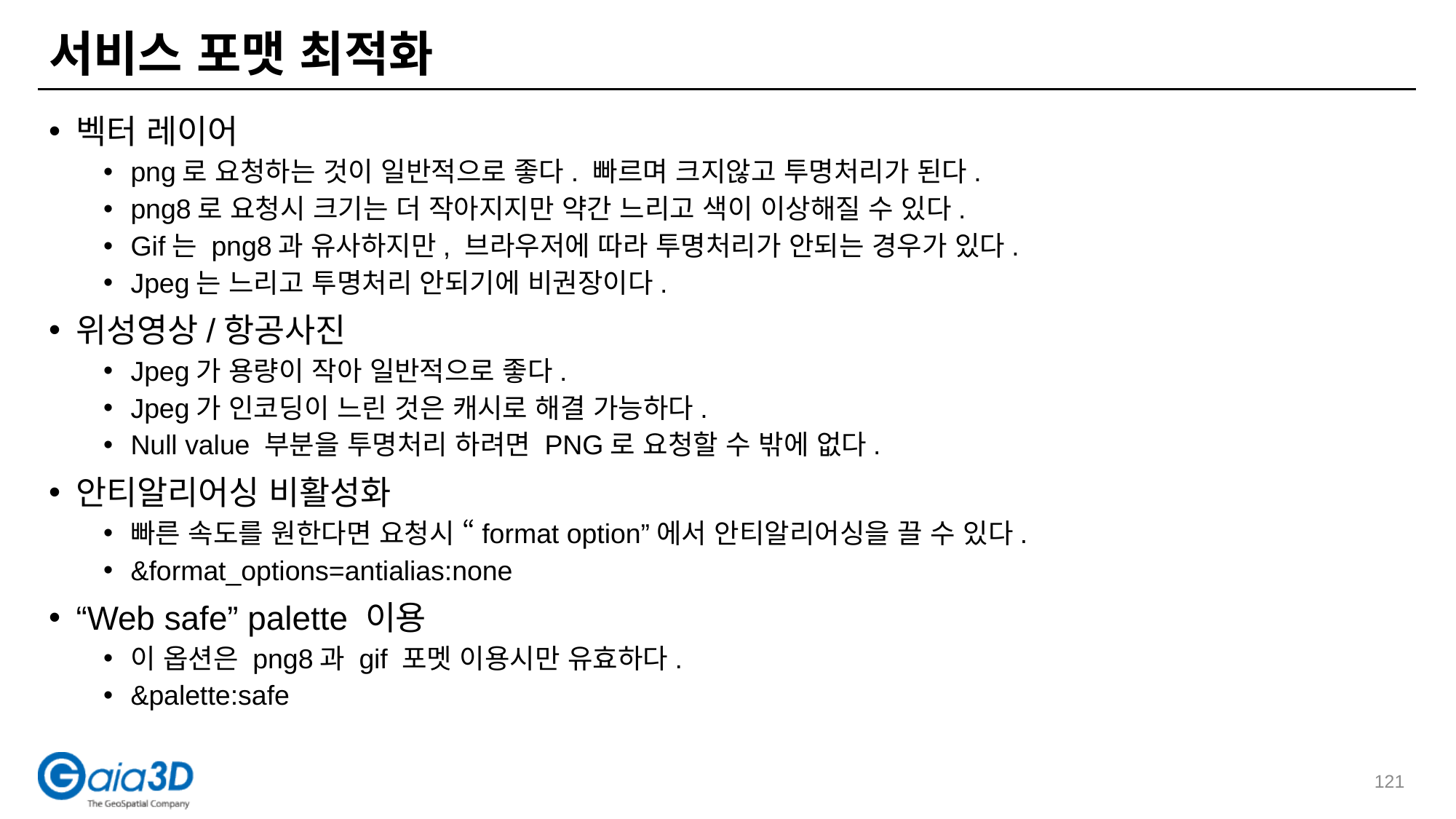

# 서비스 포맷 최적화
벡터 레이어
png로 요청하는 것이 일반적으로 좋다. 빠르며 크지않고 투명처리가 된다.
png8로 요청시 크기는 더 작아지지만 약간 느리고 색이 이상해질 수 있다.
Gif는 png8과 유사하지만, 브라우저에 따라 투명처리가 안되는 경우가 있다.
Jpeg는 느리고 투명처리 안되기에 비권장이다.
위성영상/항공사진
Jpeg가 용량이 작아 일반적으로 좋다.
Jpeg가 인코딩이 느린 것은 캐시로 해결 가능하다.
Null value 부분을 투명처리 하려면 PNG로 요청할 수 밖에 없다.
안티알리어싱 비활성화
빠른 속도를 원한다면 요청시 “format option”에서 안티알리어싱을 끌 수 있다.
&format_options=antialias:none
“Web safe” palette 이용
이 옵션은 png8과 gif 포멧 이용시만 유효하다.
&palette:safe

121